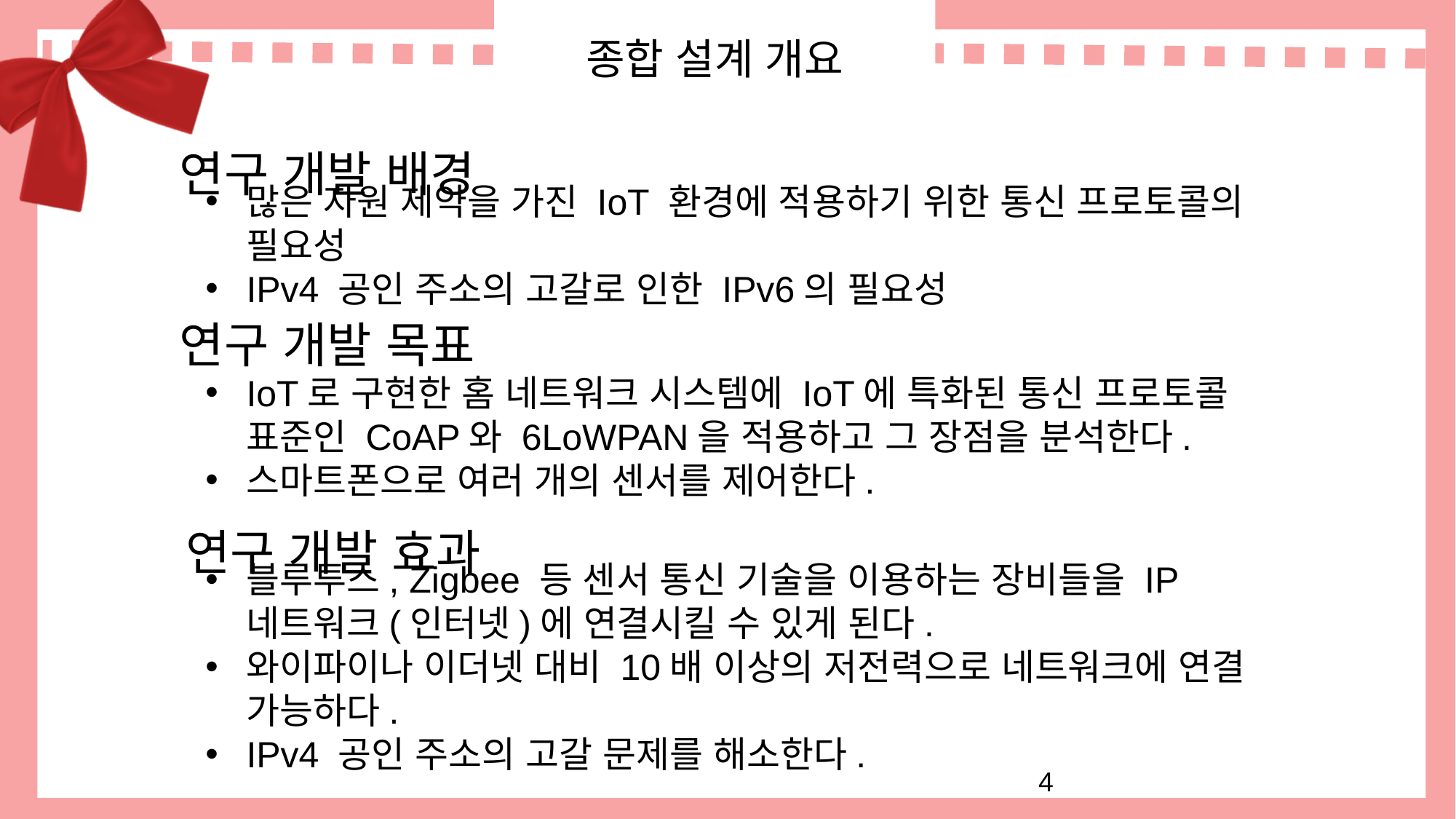

# 종합 설계 개요
연구 개발 배경
많은 자원 제약을 가진 IoT 환경에 적용하기 위한 통신 프로토콜의 필요성
IPv4 공인 주소의 고갈로 인한 IPv6의 필요성
연구 개발 목표

IoT로 구현한 홈 네트워크 시스템에 IoT에 특화된 통신 프로토콜 표준인 CoAP와 6LoWPAN을 적용하고 그 장점을 분석한다.
스마트폰으로 여러 개의 센서를 제어한다.
연구 개발 효과

블루투스, Zigbee 등 센서 통신 기술을 이용하는 장비들을 IP 네트워크(인터넷)에 연결시킬 수 있게 된다.
와이파이나 이더넷 대비 10배 이상의 저전력으로 네트워크에 연결 가능하다.
IPv4 공인 주소의 고갈 문제를 해소한다.